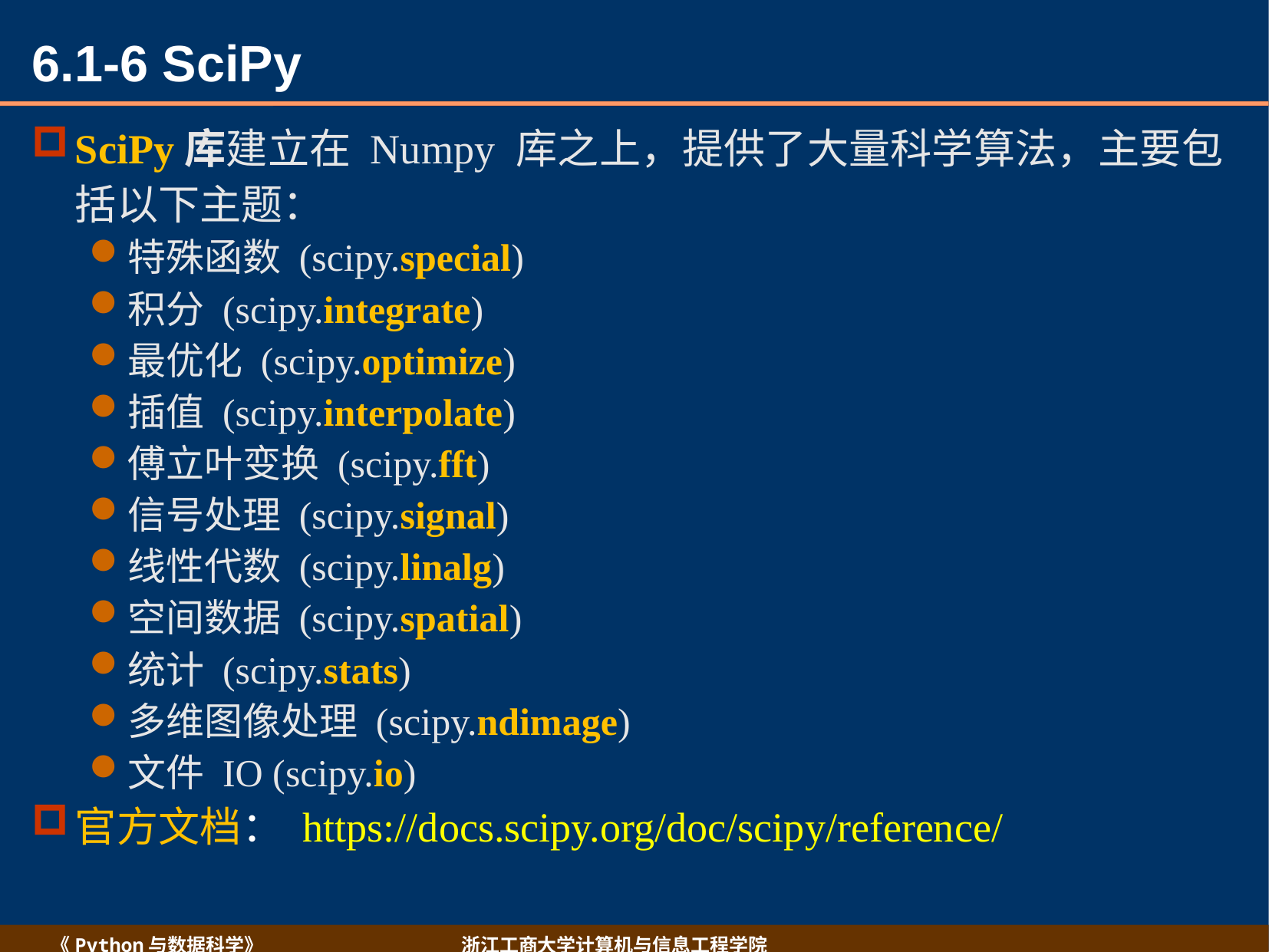

# 6.1-6 SciPy
SciPy库建立在 Numpy 库之上，提供了大量科学算法，主要包括以下主题：
特殊函数 (scipy.special)
积分 (scipy.integrate)
最优化 (scipy.optimize)
插值 (scipy.interpolate)
傅立叶变换 (scipy.fft)
信号处理 (scipy.signal)
线性代数 (scipy.linalg)
空间数据 (scipy.spatial)
统计 (scipy.stats)
多维图像处理 (scipy.ndimage)
文件 IO (scipy.io)
官方文档： https://docs.scipy.org/doc/scipy/reference/